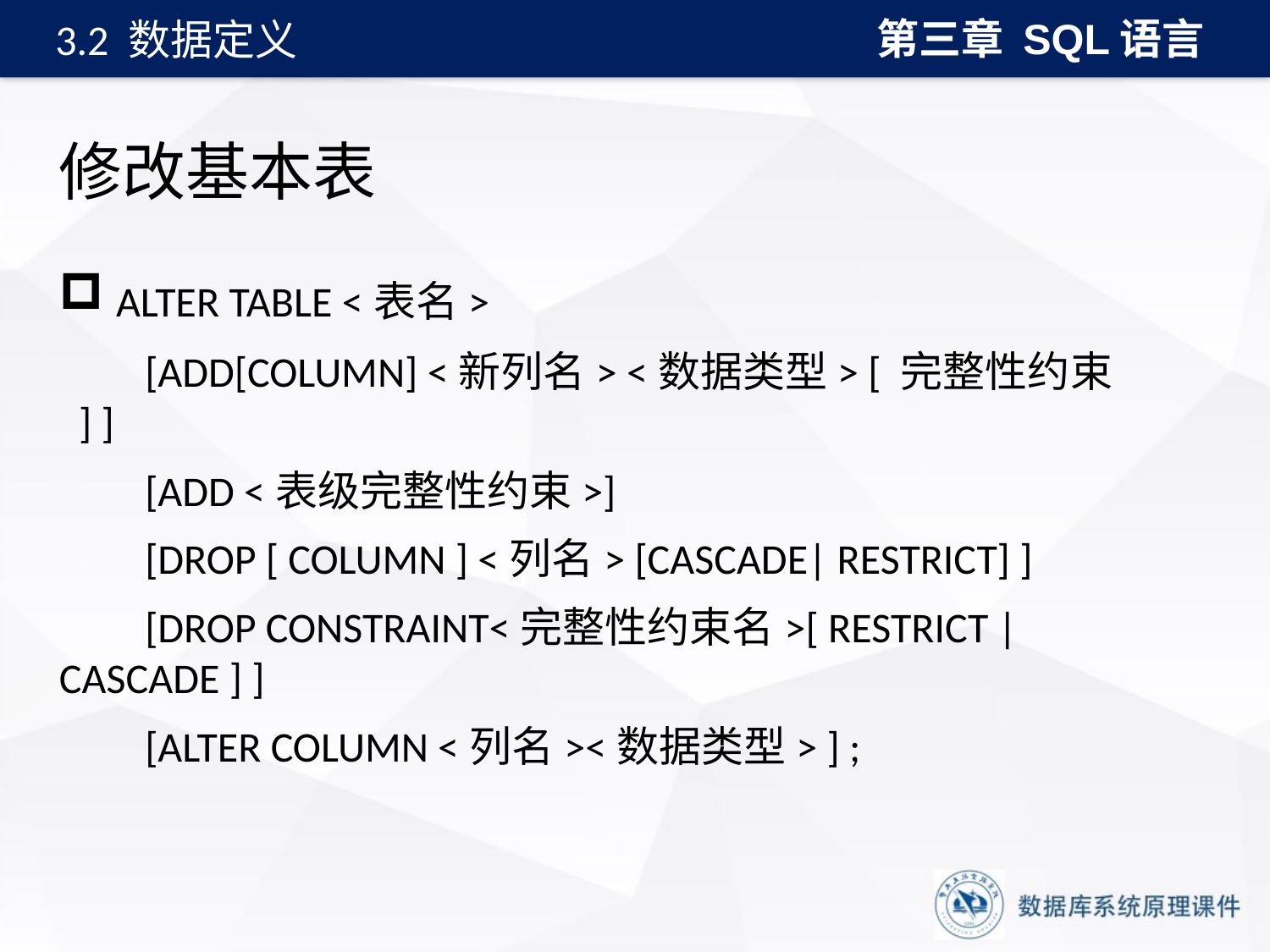

第三章 SQL语言
3.2 数据定义
# 修改基本表
 ALTER TABLE <表名>
         [ADD[COLUMN] <新列名> <数据类型> [ 完整性约束 ] ]
         [ADD <表级完整性约束>]
         [DROP [ COLUMN ] <列名> [CASCADE| RESTRICT] ]
         [DROP CONSTRAINT<完整性约束名>[ RESTRICT | CASCADE ] ]
         [ALTER COLUMN <列名><数据类型> ] ;